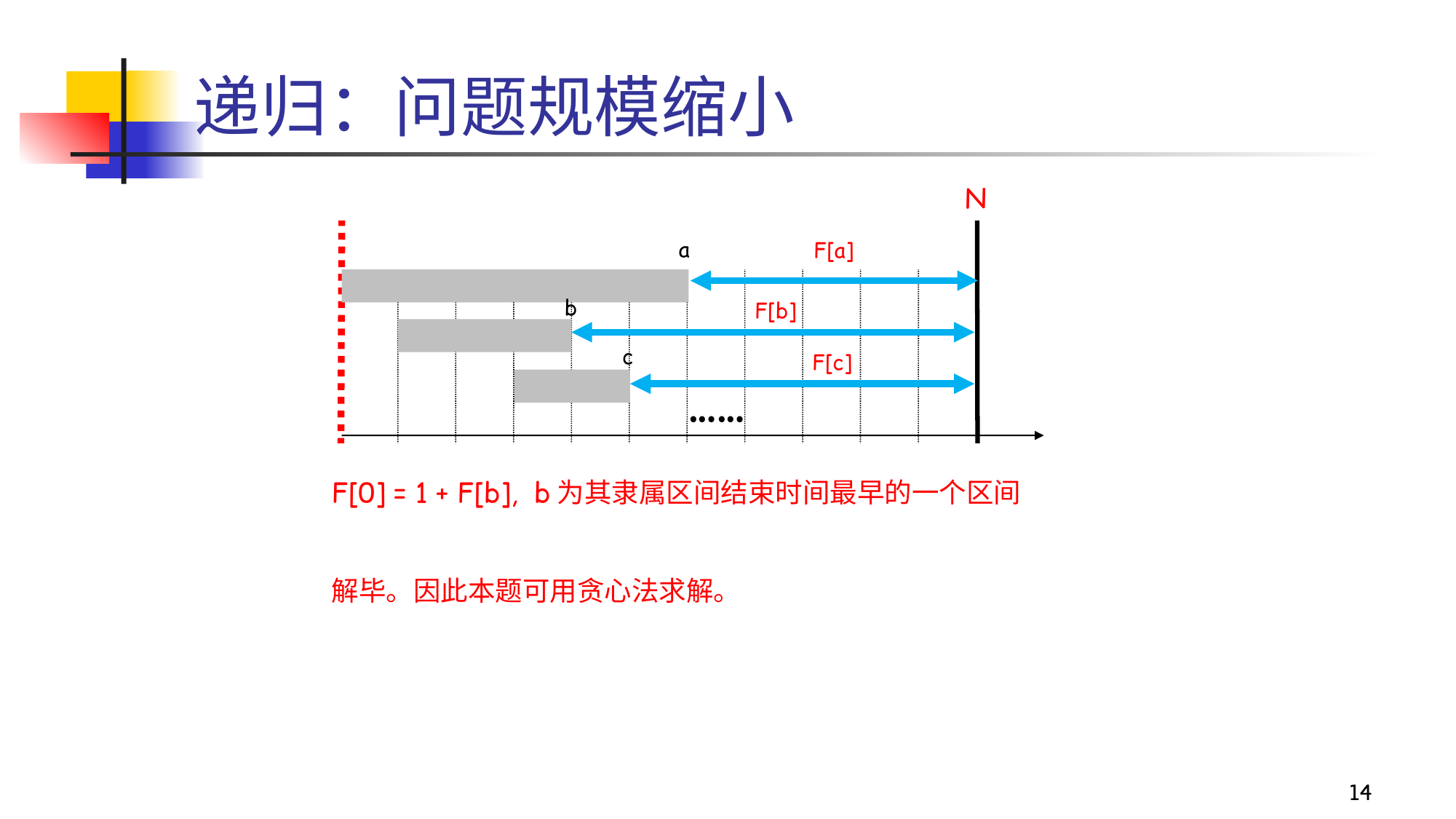

# 递归：问题规模缩小
N
a
F[a]

b
F[b]

c
F[c]

……

F[0] = 1 + F[b],  b为其隶属区间结束时间最早的一个区间

解毕。因此本题可用贪心法求解。
……
……
14